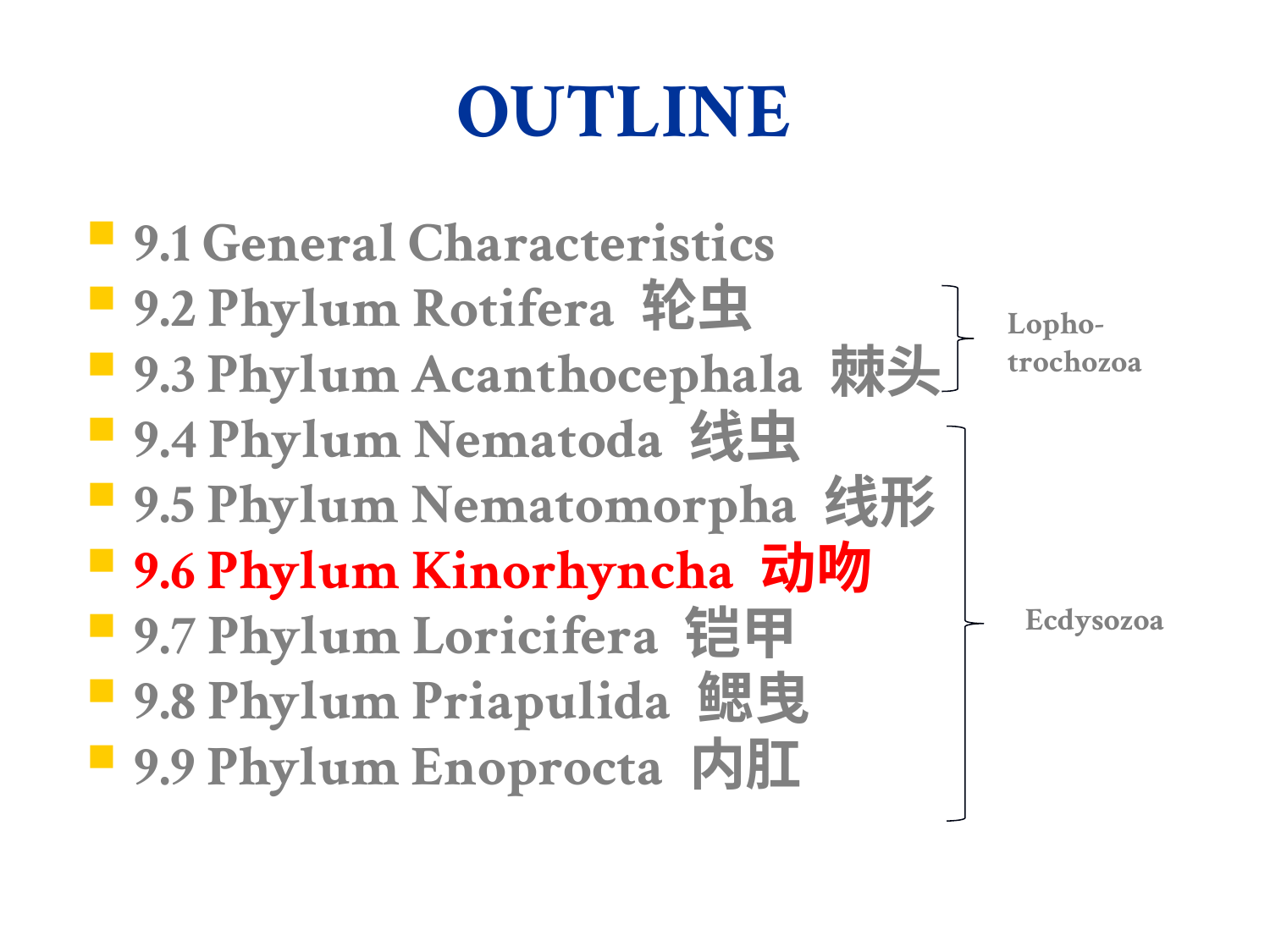

# OUTLINE
9.1 General Characteristics
9.2 Phylum Rotifera 轮虫
9.3 Phylum Acanthocephala 棘头
9.4 Phylum Nematoda 线虫
9.5 Phylum Nematomorpha 线形
9.6 Phylum Kinorhyncha 动吻
9.7 Phylum Loricifera 铠甲
9.8 Phylum Priapulida 鳃曳
9.9 Phylum Enoprocta 内肛

Lopho-
trochozoa

Ecdysozoa